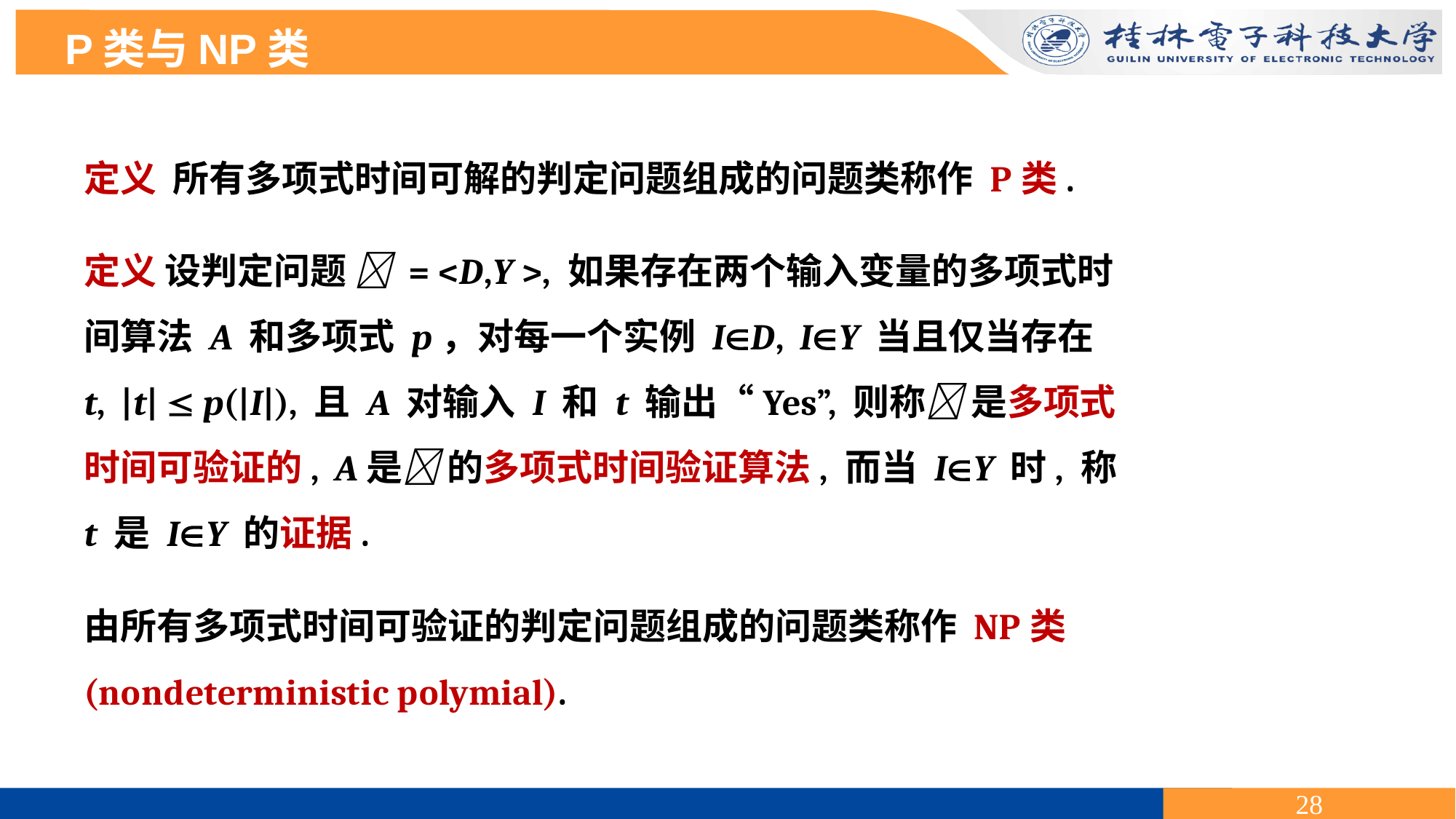

P类与NP类
定义  所有多项式时间可解的判定问题组成的问题类称作 P类.
定义 设判定问题 Π = <D,Y >, 如果存在两个输入变量的多项式时间算法 A 和多项式 p，对每一个实例 I∈D,  I∈Y 当且仅当存在 t,  |t| ≤ p(|I|), 且 A 对输入 I 和 t 输出“Yes”, 则称Π 是多项式时间可验证的,  A是Π 的多项式时间验证算法, 而当 I∈Y 时, 称 t 是 I∈Y 的证据.
由所有多项式时间可验证的判定问题组成的问题类称作 NP类(nondeterministic polymial).
HC(哈密顿回路), TSP(货郎), 0-1背包∈NP